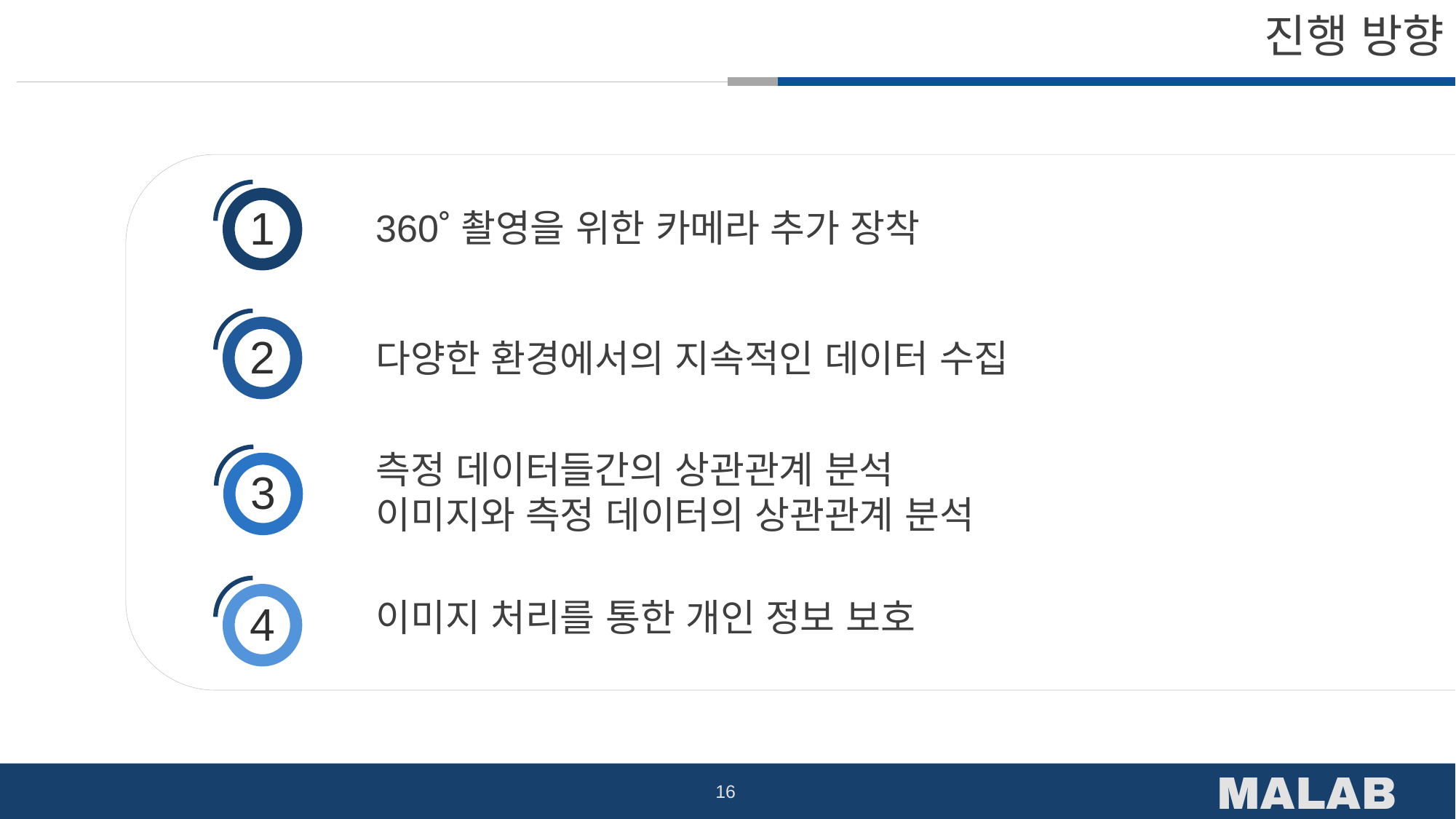

# 진행 방향

1
360˚촬영을 위한 카메라 추가 장착

2
다양한 환경에서의 지속적인 데이터 수집
측정 데이터들간의 상관관계 분석
이미지와 측정 데이터의 상관관계 분석

3

이미지 처리를 통한 개인 정보 보호

4
16
MALAB